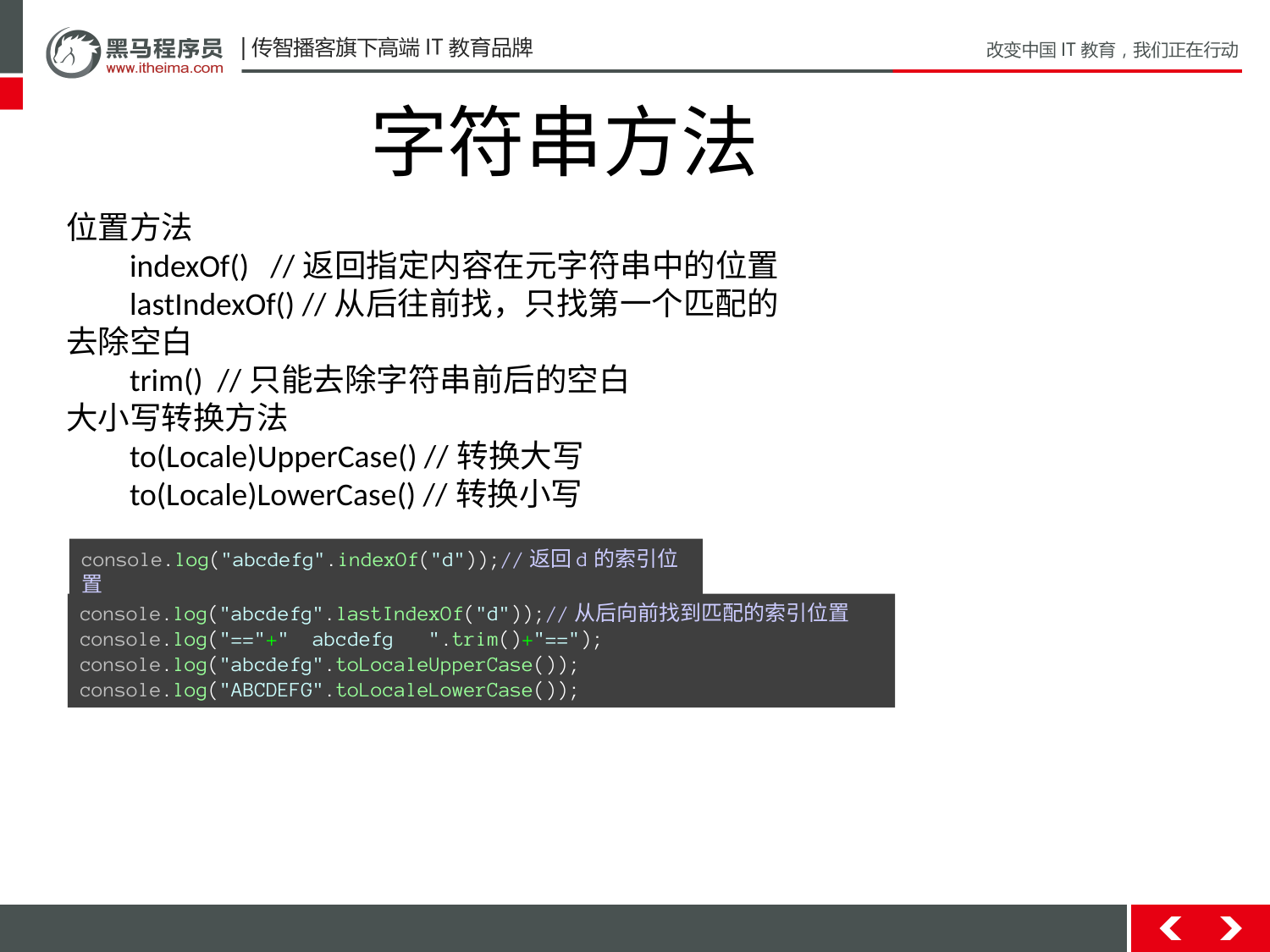

字符串方法
位置方法
indexOf()   //返回指定内容在元字符串中的位置
lastIndexOf() //从后往前找，只找第一个匹配的
去除空白
trim()  //只能去除字符串前后的空白
大小写转换方法
to(Locale)UpperCase() //转换大写
to(Locale)LowerCase() //转换小写
console.log("abcdefg".indexOf("d"));//返回d的索引位置
console.log("abcdefg".lastIndexOf("d"));//从后向前找到匹配的索引位置
console.log("=="+"  abcdefg   ".trim()+"==");
console.log("abcdefg".toLocaleUpperCase());
console.log("ABCDEFG".toLocaleLowerCase());